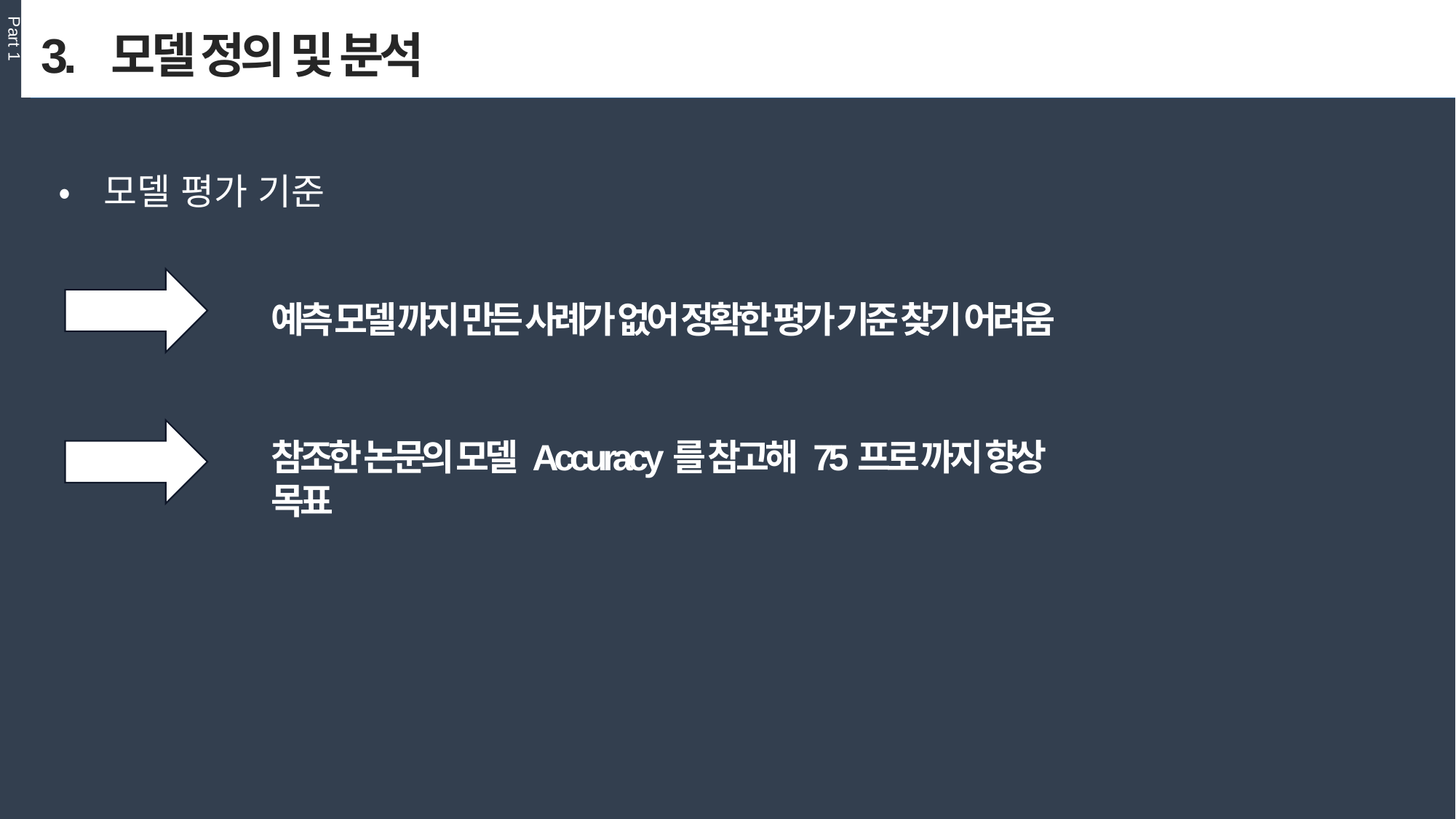

Part 1
3.  모델 정의 및 분석

•모델 평가 기준

예측 모델 까지 만든 사례가 없어 정확한 평가 기준 찾기 어려움

참조한 논문의 모델 Accuracy를 참고해 75프로 까지 향상 목표